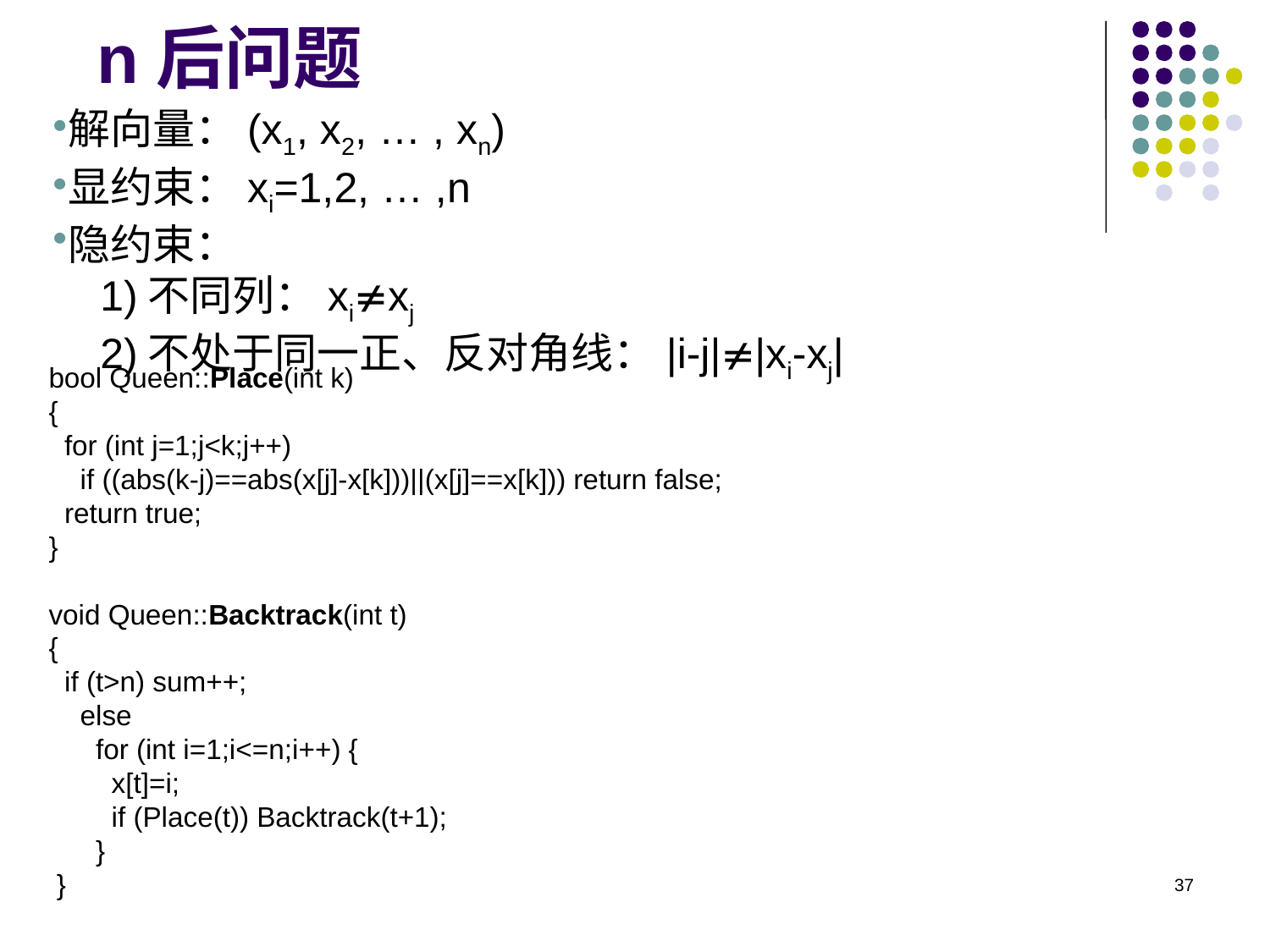

n后问题
解向量：(x1, x2, … , xn)
显约束：xi=1,2, … ,n
隐约束：
    1)不同列：xi≠xj
    2)不处于同一正、反对角线：|i-j|≠|xi-xj|
bool Queen::Place(int k)
{
  for (int j=1;j<k;j++)
    if ((abs(k-j)==abs(x[j]-x[k]))||(x[j]==x[k])) return false;
  return true;
}

void Queen::Backtrack(int t)
{
  if (t>n) sum++;
    else
      for (int i=1;i<=n;i++) {
        x[t]=i;
        if (Place(t)) Backtrack(t+1);
      }
 }
37